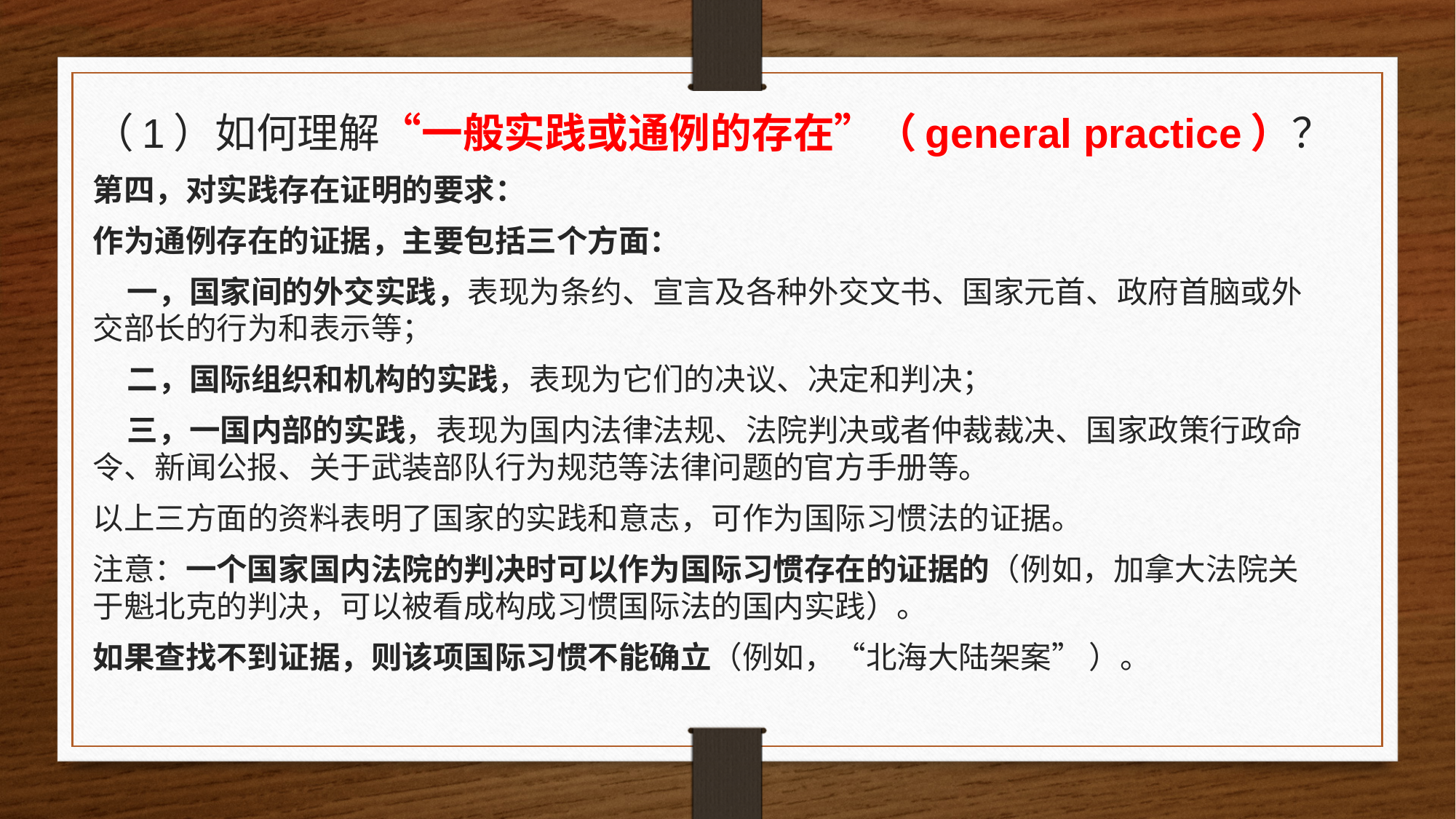

（1）如何理解“一般实践或通例的存在”（general practice）？
第四，对实践存在证明的要求：
作为通例存在的证据，主要包括三个方面：
    一，国家间的外交实践，表现为条约、宣言及各种外交文书、国家元首、政府首脑或外交部长的行为和表示等；
    二，国际组织和机构的实践，表现为它们的决议、决定和判决；
    三，一国内部的实践，表现为国内法律法规、法院判决或者仲裁裁决、国家政策行政命令、新闻公报、关于武装部队行为规范等法律问题的官方手册等。
以上三方面的资料表明了国家的实践和意志，可作为国际习惯法的证据。
注意：一个国家国内法院的判决时可以作为国际习惯存在的证据的（例如，加拿大法院关于魁北克的判决，可以被看成构成习惯国际法的国内实践）。
如果查找不到证据，则该项国际习惯不能确立（例如，“北海大陆架案” ）。